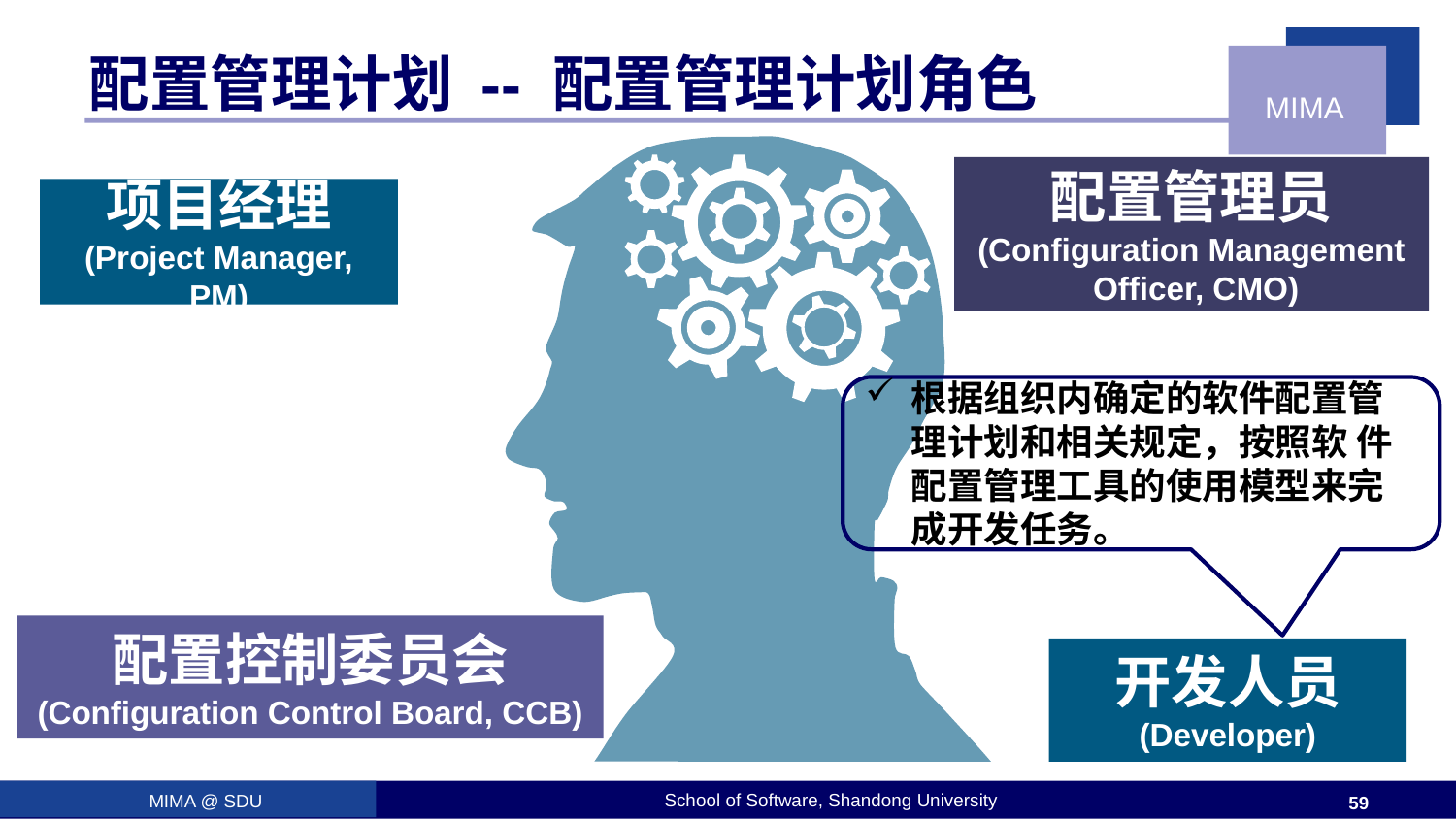

# 配置管理计划 -- 配置管理计划角色

配置管理员
(Configuration Management
 Officer, CMO)

项目经理
(Project Manager, PM)

根据组织内确定的软件配置管理计划和相关规定，按照软 件配置管理工具的使用模型来完成开发任务。
配置控制委员会
(Configuration Control Board, CCB)
开发人员
(Developer)